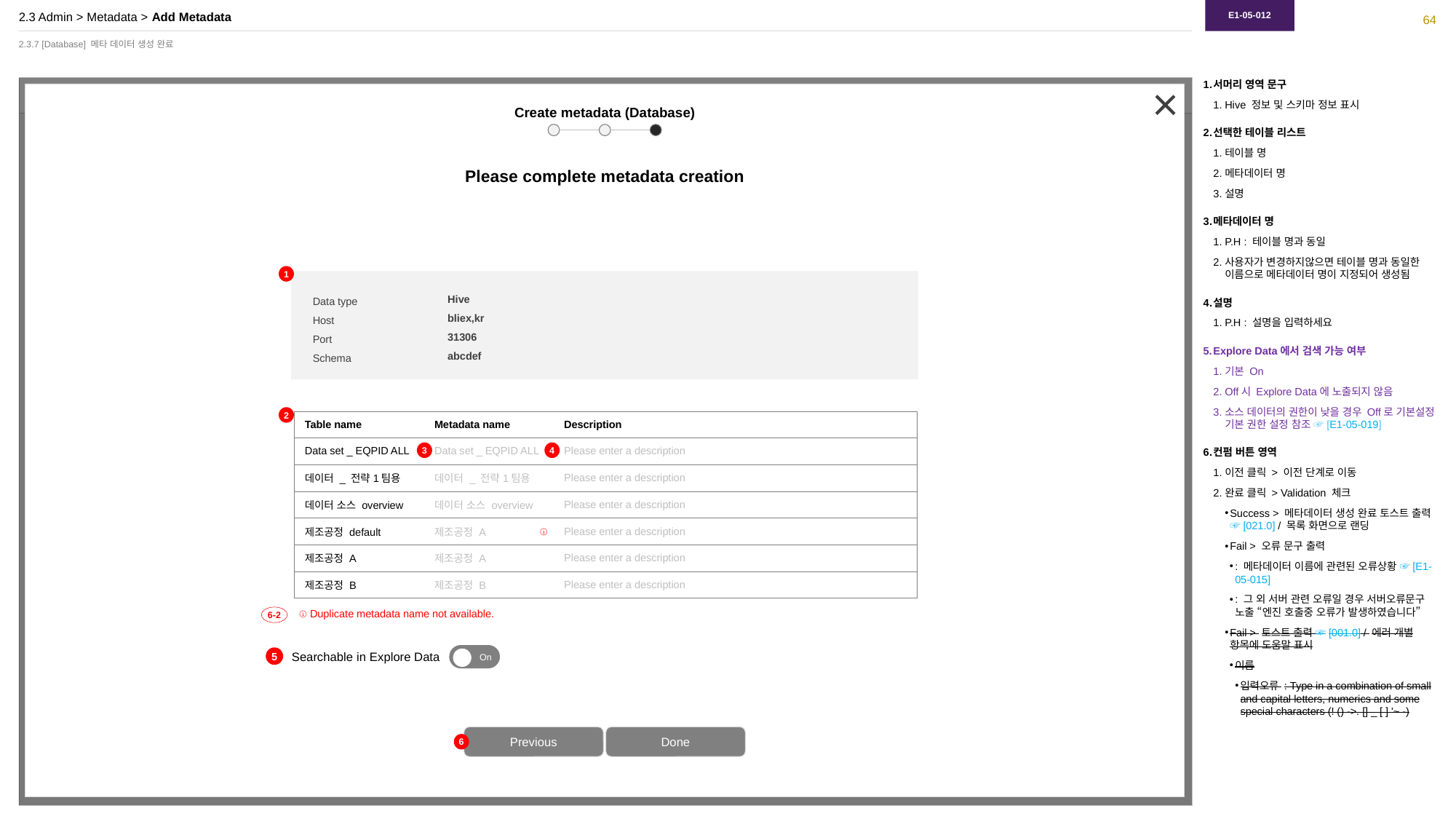

E1-05-012
64
# 2.3 Admin > Metadata > Add Metadata
2.3.7 [Database] 메타 데이터 생성 완료
서머리 영역 문구
Hive 정보 및 스키마 정보 표시
선택한 테이블 리스트
테이블 명
메타데이터 명
설명
메타데이터 명
P.H : 테이블 명과 동일
사용자가 변경하지않으면 테이블 명과 동일한 이름으로 메타데이터 명이 지정되어 생성됨
설명
P.H : 설명을 입력하세요
Explore Data에서 검색 가능 여부
기본 On
Off시 Explore Data에 노출되지 않음
소스 데이터의 권한이 낮을 경우 Off로 기본설정 기본 권한 설정 참조 ☞[E1-05-019]
컨펌 버튼 영역
이전 클릭 > 이전 단계로 이동
완료 클릭 > Validation 체크
Success > 메타데이터 생성 완료 토스트 출력 ☞[021.0] / 목록 화면으로 랜딩
Fail > 오류 문구 출력
: 메타데이터 이름에 관련된 오류상황 ☞[E1-05-015]
: 그 외 서버 관련 오류일 경우 서버오류문구 노출 “엔진 호출중 오류가 발생하였습니다”
Fail > 토스트 출력 ☞[001.0] / 에러 개별 항목에 도움말 표시
이름
입력오류 : Type in a combination of small and capital letters, numerics and some special characters (! () ->. [] _ [ ] '~ -)
Create metadata (Database)

Please complete metadata creation
1
Hive
bliex,kr
31306
abcdef
Data type
Host
Port
Schema
2
| Table name | Metadata name | Description |
| --- | --- | --- |
| Data set \_ EQPID ALL | Data set \_ EQPID ALL | Please enter a description |
| 데이터 \_ 전략1팀용 | 데이터 \_ 전략1팀용 | Please enter a description |
| 데이터 소스 overview | 데이터 소스 overview | Please enter a description |
| 제조공정 default | 제조공정 A | Please enter a description |
| 제조공정 A | 제조공정 A | Please enter a description |
| 제조공정 B | 제조공정 B | Please enter a description |
3
4
ⓘ
6-2
ⓘ Duplicate metadata name not available.
On

5
Searchable in Explore Data
Previous
Done
6